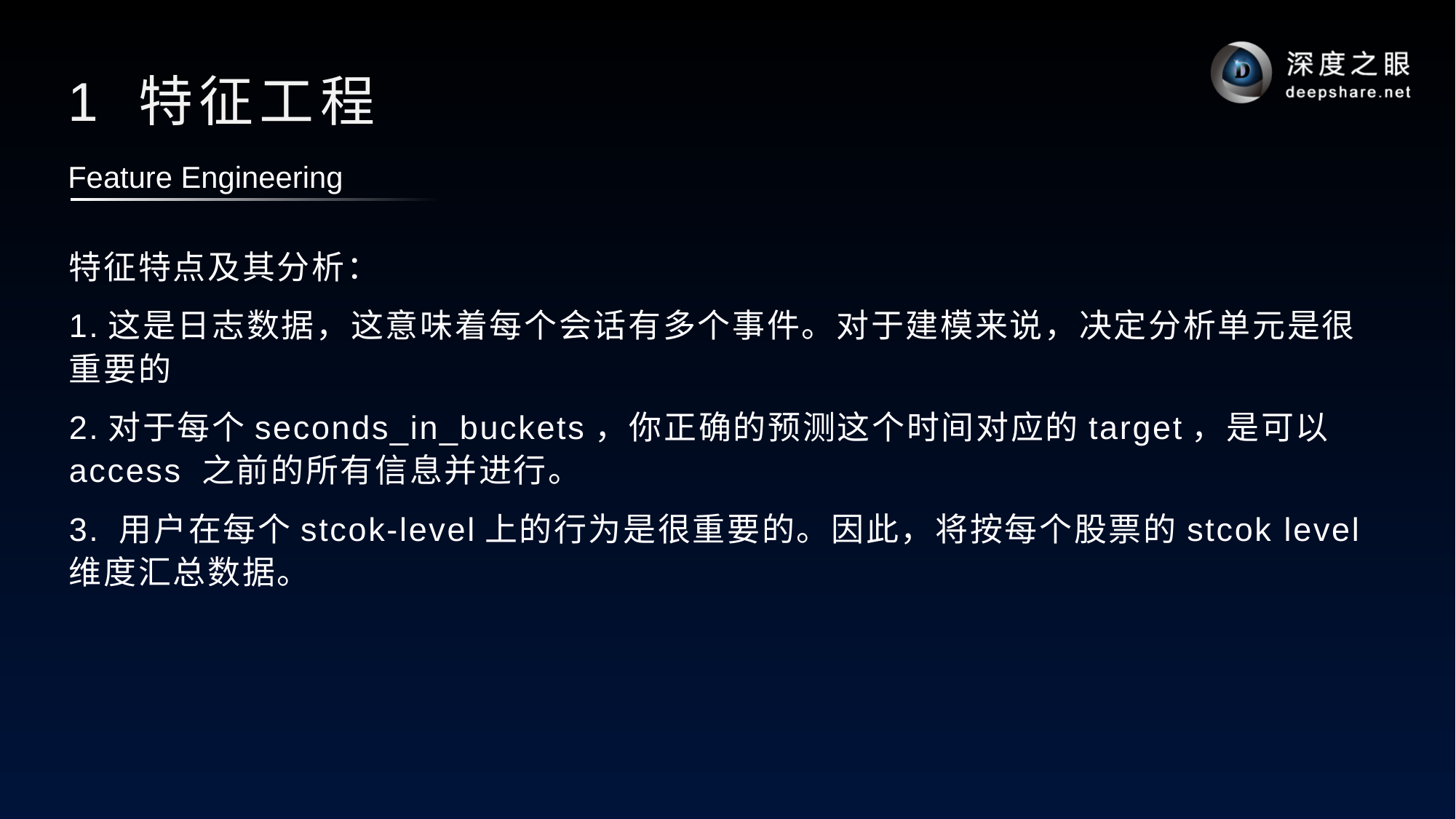

# 1 特征工程
Feature Engineering
特征特点及其分析：
1.这是日志数据，这意味着每个会话有多个事件。对于建模来说，决定分析单元是很重要的
2.对于每个seconds_in_buckets，你正确的预测这个时间对应的target，是可以access 之前的所有信息并进行。
3. 用户在每个stcok-level上的行为是很重要的。因此，将按每个股票的stcok level 维度汇总数据。